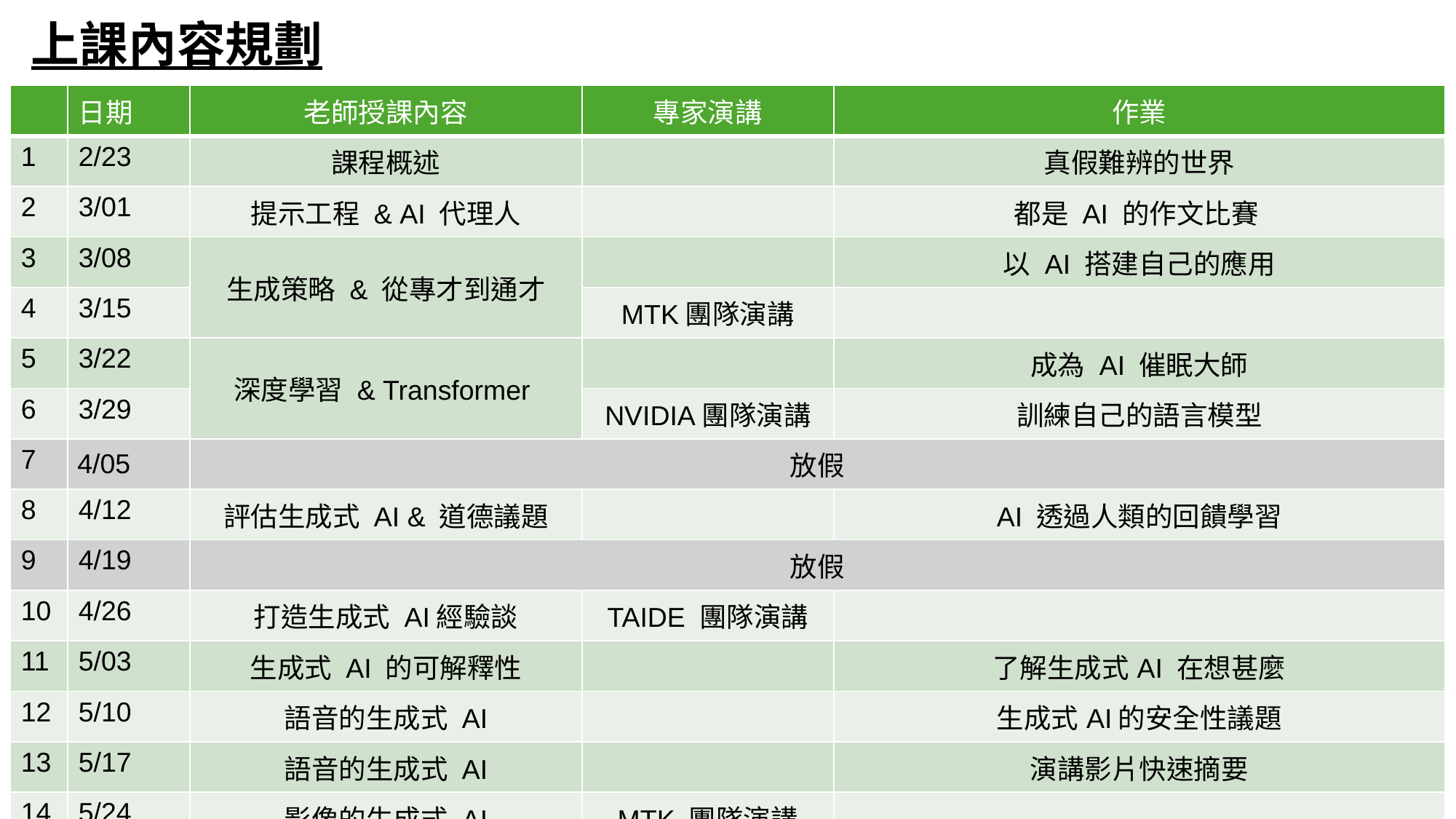

上課內容規劃
#
|  | 日期 | 老師授課內容 | 專家演講 | 作業 |
| --- | --- | --- | --- | --- |
| 1 | 2/23 | 課程概述 |  | 真假難辨的世界 |
| 2 | 3/01 | 提示工程 & AI 代理人 |  | 都是 AI 的作文比賽 |
| 3 | 3/08 | 生成策略 & 從專才到通才 |  | 以 AI 搭建自己的應用 |
| 4 | 3/15 |  | MTK團隊演講 |  |
| 5 | 3/22 | 深度學習 & Transformer |  | 成為 AI 催眠大師 |
| 6 | 3/29 |  | NVIDIA團隊演講 | 訓練自己的語言模型 |
| 7 | 4/05 | 放假 |  |  |
| 8 | 4/12 | 評估生成式 AI & 道德議題 |  | AI 透過人類的回饋學習 |
| 9 | 4/19 | 放假 |  |  |
| 10 | 4/26 | 打造生成式 AI經驗談 | TAIDE 團隊演講 |  |
| 11 | 5/03 | 生成式 AI 的可解釋性 |  | 了解生成式AI 在想甚麼 |
| 12 | 5/10 | 語音的生成式 AI |  | 生成式AI的安全性議題 |
| 13 | 5/17 | 語音的生成式 AI |  | 演講影片快速摘要 |
| 14 | 5/24 | 影像的生成式 AI | MTK 團隊演講 |  |
| 15 | 5/31 | 影像的生成式 AI |  | 客製化自己的影像生成 AI |